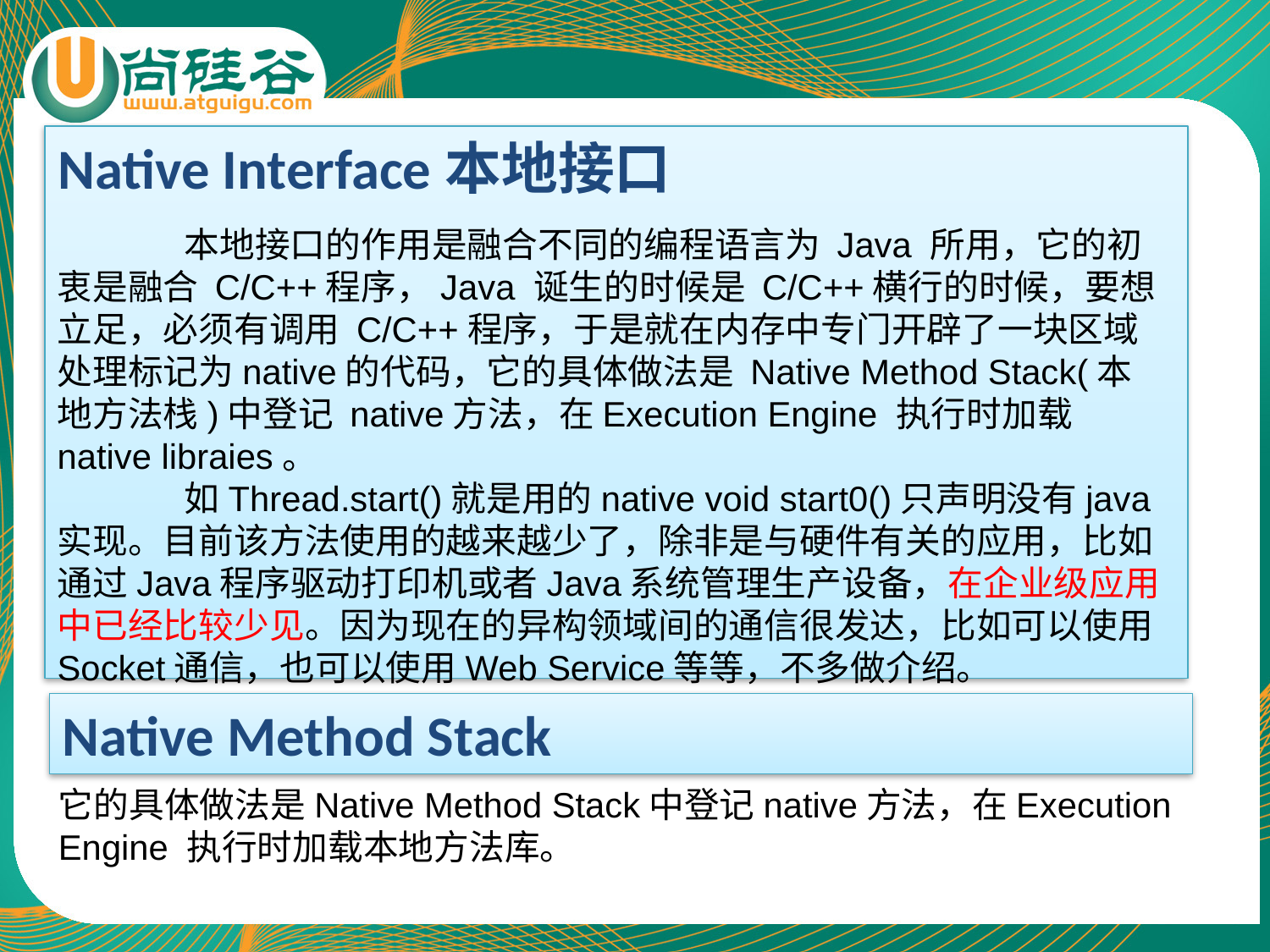

Native Interface本地接口
	本地接口的作用是融合不同的编程语言为 Java 所用，它的初衷是融合 C/C++程序，Java 诞生的时候是 C/C++横行的时候，要想立足，必须有调用 C/C++程序，于是就在内存中专门开辟了一块区域处理标记为native的代码，它的具体做法是 Native Method Stack(本地方法栈)中登记 native方法，在Execution Engine 执行时加载native libraies。
	如Thread.start()就是用的native void start0()只声明没有java实现。目前该方法使用的越来越少了，除非是与硬件有关的应用，比如通过Java程序驱动打印机或者Java系统管理生产设备，在企业级应用中已经比较少见。因为现在的异构领域间的通信很发达，比如可以使用 Socket通信，也可以使用Web Service等等，不多做介绍。
Native Method Stack
它的具体做法是Native Method Stack中登记native方法，在Execution Engine 执行时加载本地方法库。